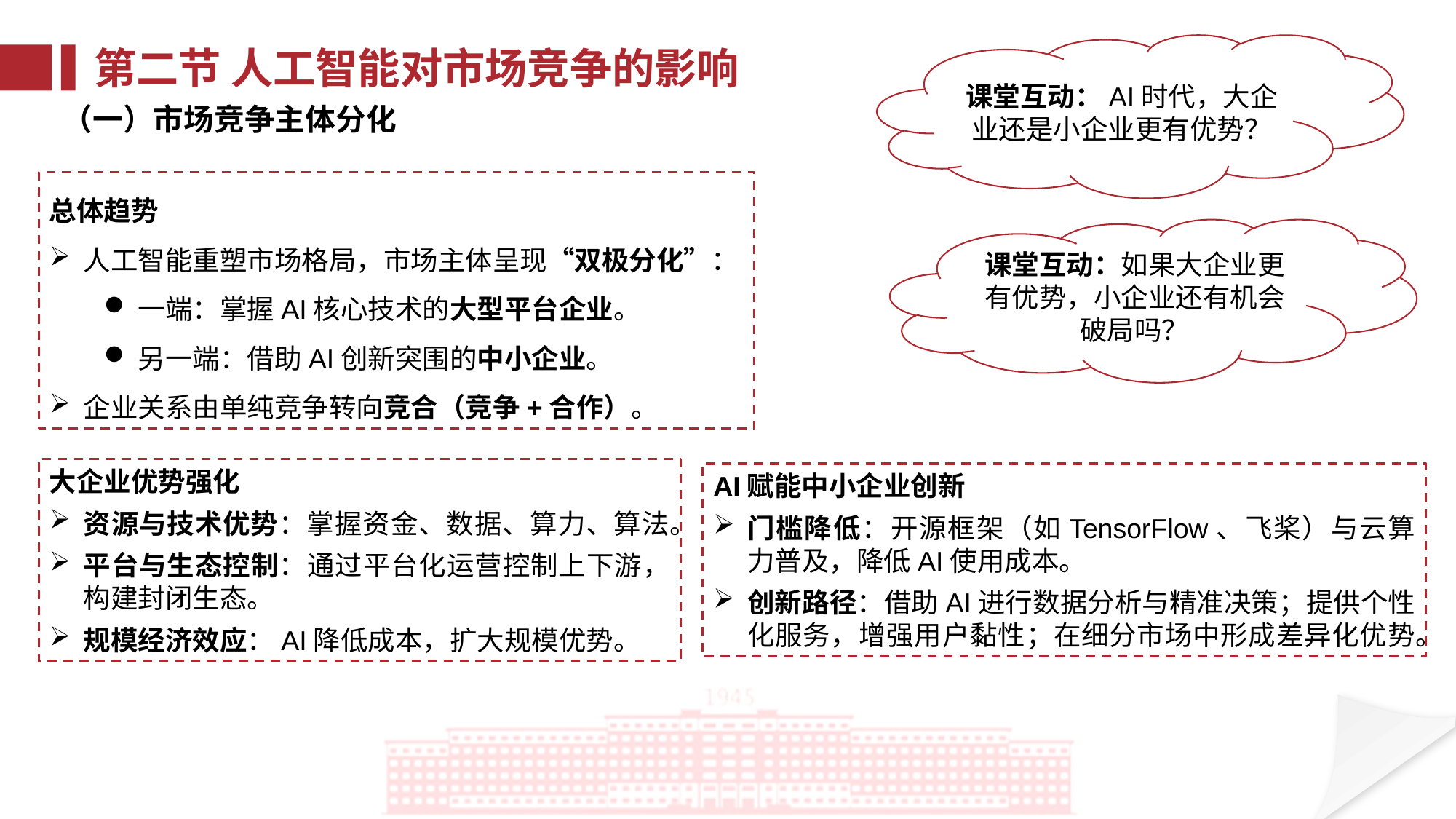

课堂互动：AI时代，大企业还是小企业更有优势？
第二节 人工智能对市场竞争的影响
（一）市场竞争主体分化
总体趋势
人工智能重塑市场格局，市场主体呈现“双极分化”：
一端：掌握AI核心技术的大型平台企业。
另一端：借助AI创新突围的中小企业。
企业关系由单纯竞争转向竞合（竞争+合作）。
课堂互动：如果大企业更有优势，小企业还有机会破局吗？
大企业优势强化
资源与技术优势：掌握资金、数据、算力、算法。
平台与生态控制：通过平台化运营控制上下游，构建封闭生态。
规模经济效应：AI降低成本，扩大规模优势。
AI赋能中小企业创新
门槛降低：开源框架（如TensorFlow、飞桨）与云算力普及，降低AI使用成本。
创新路径：借助AI进行数据分析与精准决策；提供个性化服务，增强用户黏性；在细分市场中形成差异化优势。